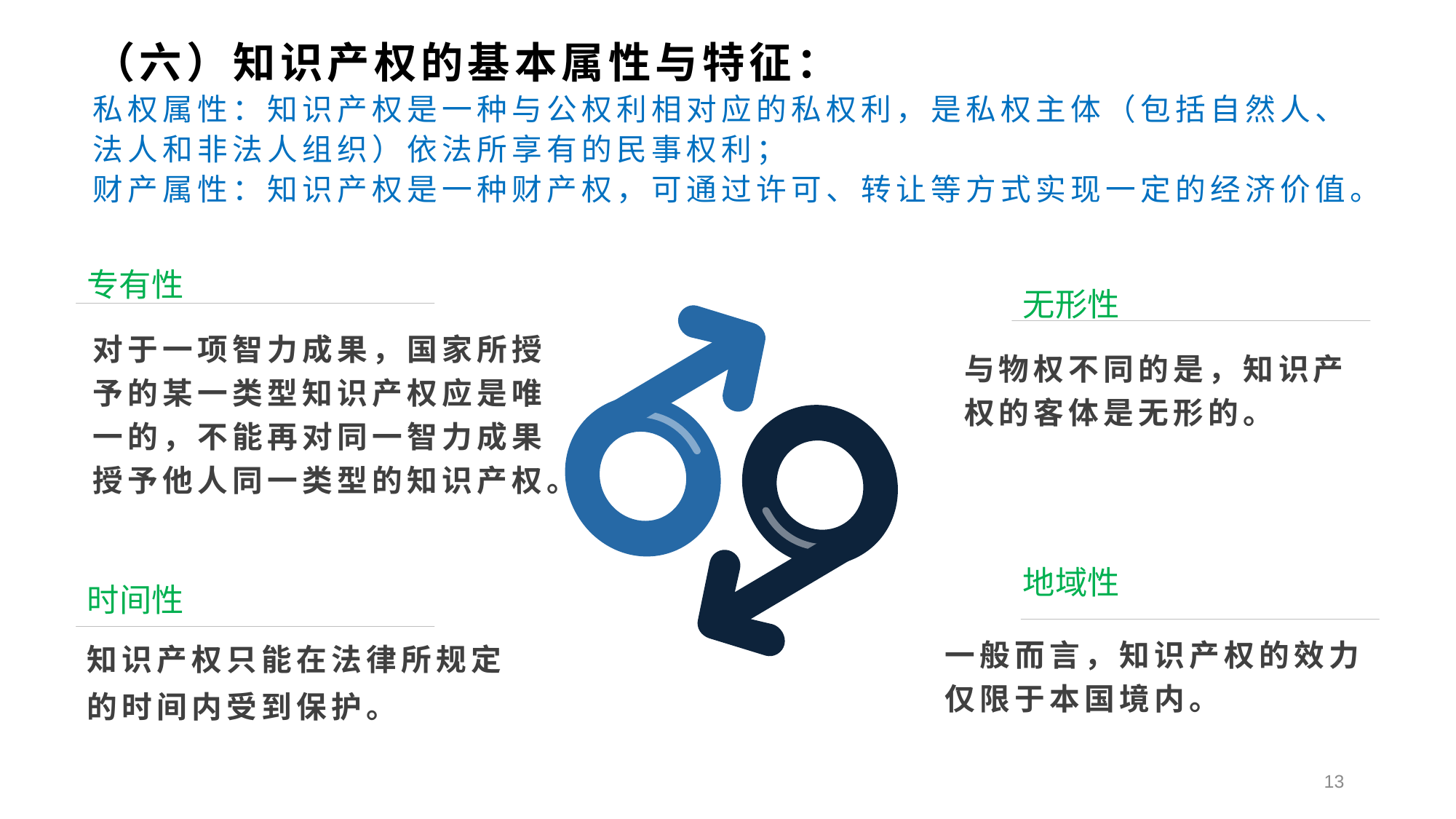

（六）知识产权的基本属性与特征：
私权属性：知识产权是一种与公权利相对应的私权利，是私权主体（包括自然人、法人和非法人组织）依法所享有的民事权利；
财产属性：知识产权是一种财产权，可通过许可、转让等方式实现一定的经济价值。
专有性
对于一项智力成果，国家所授予的某一类型知识产权应是唯一的，不能再对同一智力成果授予他人同一类型的知识产权。
无形性
与物权不同的是，知识产权的客体是无形的。

地域性
一般而言，知识产权的效力仅限于本国境内。
时间性
知识产权只能在法律所规定的时间内受到保护。
13